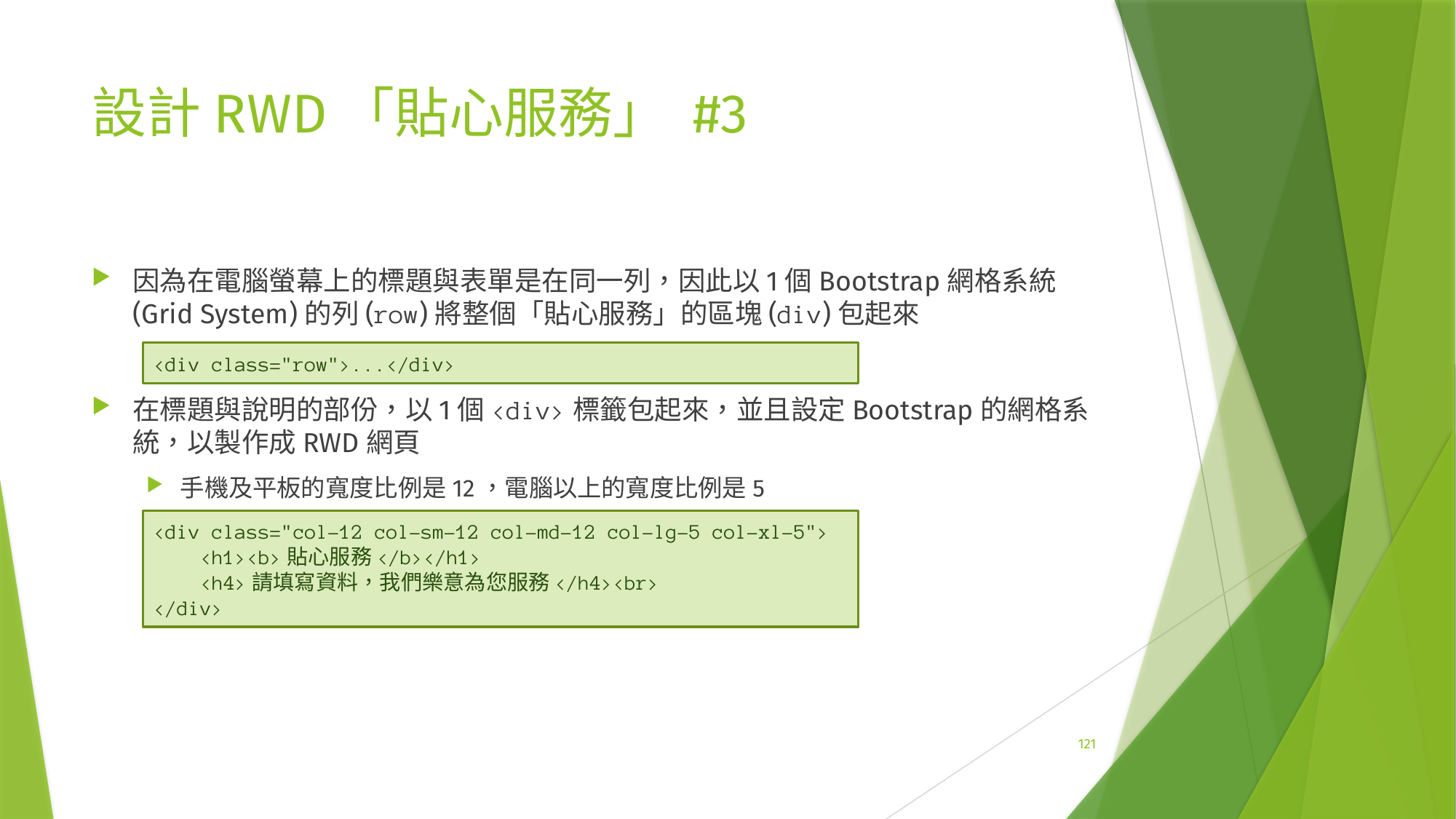

# 設計RWD「貼心服務」 #3
因為在電腦螢幕上的標題與表單是在同一列，因此以1個Bootstrap網格系統(Grid System)的列(row)將整個「貼心服務」的區塊(div)包起來

在標題與說明的部份，以1個<div>標籤包起來，並且設定Bootstrap的網格系統，以製作成RWD網頁
手機及平板的寬度比例是12，電腦以上的寬度比例是5

<div class="row">...</div>
<div class="col-12 col-sm-12 col-md-12 col-lg-5 col-xl-5">
    <h1><b>貼心服務</b></h1>
    <h4>請填寫資料，我們樂意為您服務</h4><br>
</div>
121